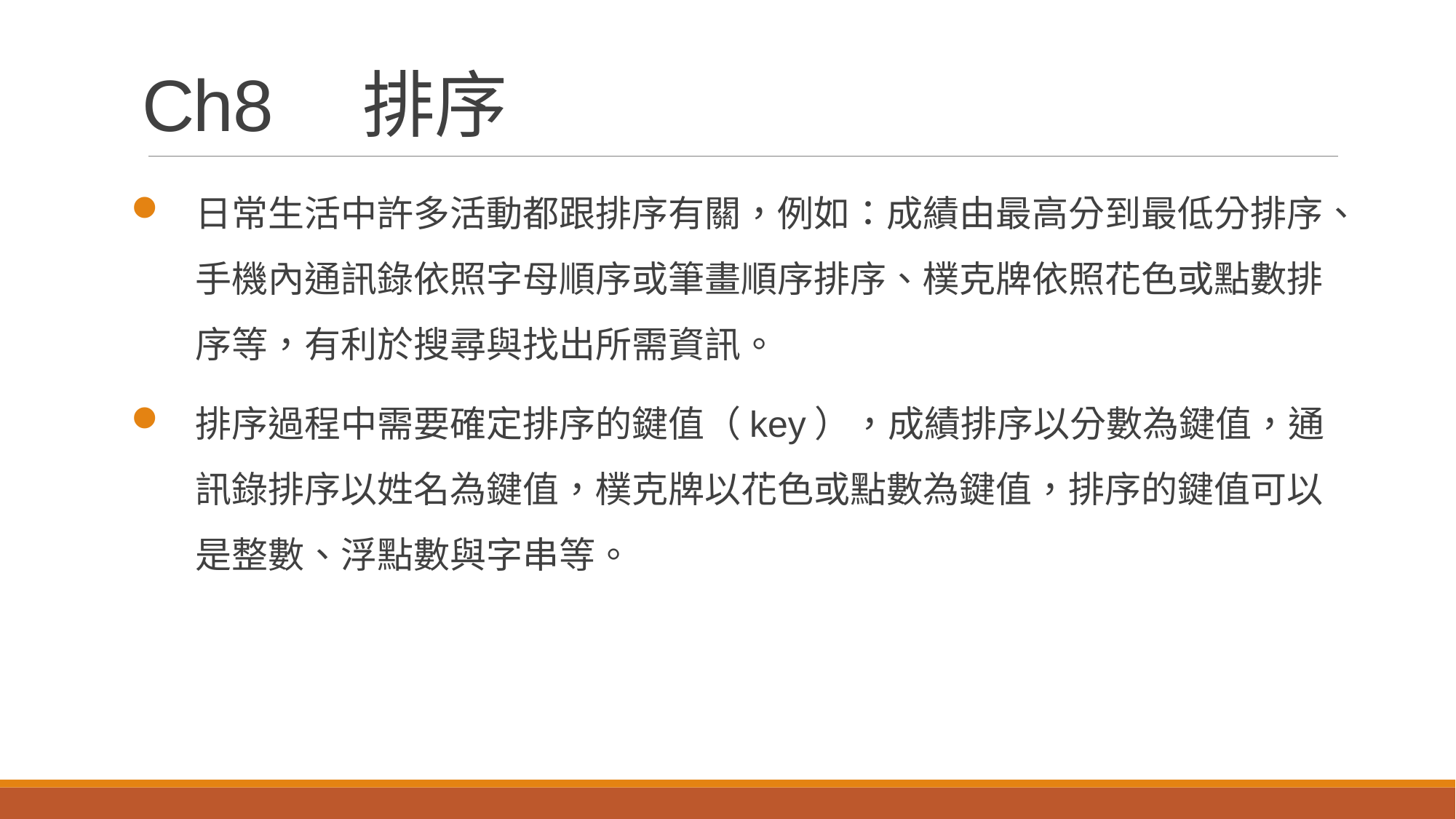

# Ch8　排序
日常生活中許多活動都跟排序有關，例如：成績由最高分到最低分排序、手機內通訊錄依照字母順序或筆畫順序排序、樸克牌依照花色或點數排序等，有利於搜尋與找出所需資訊。
排序過程中需要確定排序的鍵值（key），成績排序以分數為鍵值，通訊錄排序以姓名為鍵值，樸克牌以花色或點數為鍵值，排序的鍵值可以是整數、浮點數與字串等。